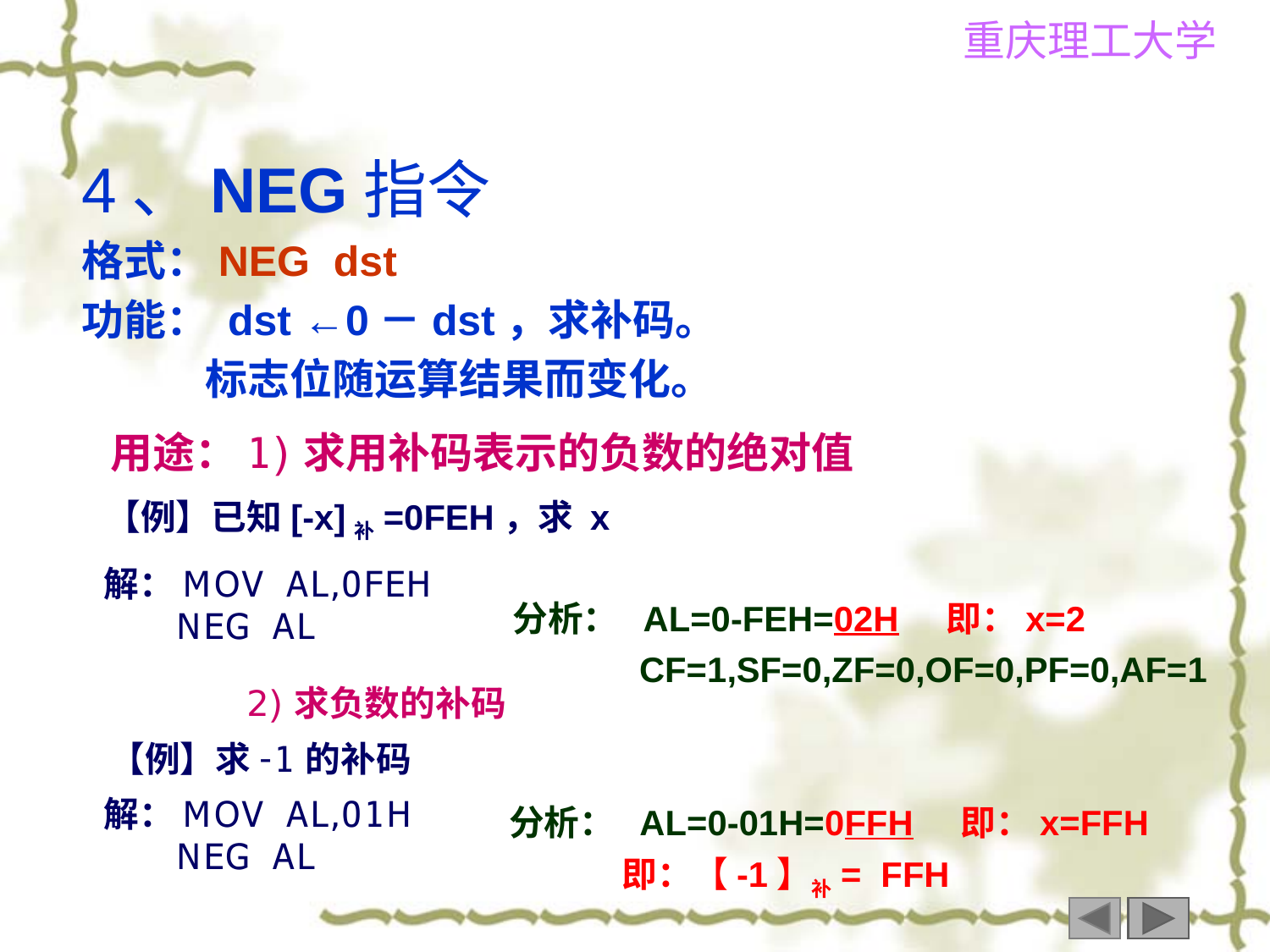

4、NEG指令
格式：NEG  dst
功能： dst ←0－dst，求补码。
            标志位随运算结果而变化。

  用途：1)求用补码表示的负数的绝对值
  【例】已知[-x]补=0FEH，求 x
解：MOV  AL,0FEH
       NEG  AL
分析：  AL=0-FEH=02H    即：x=2
             CF=1,SF=0,ZF=0,OF=0,PF=0,AF=1
2)求负数的补码
【例】求-1的补码
解：MOV  AL,01H
       NEG  AL
分析：  AL=0-01H=0FFH    即：x=FFH
             即：【-1】补=  FFH